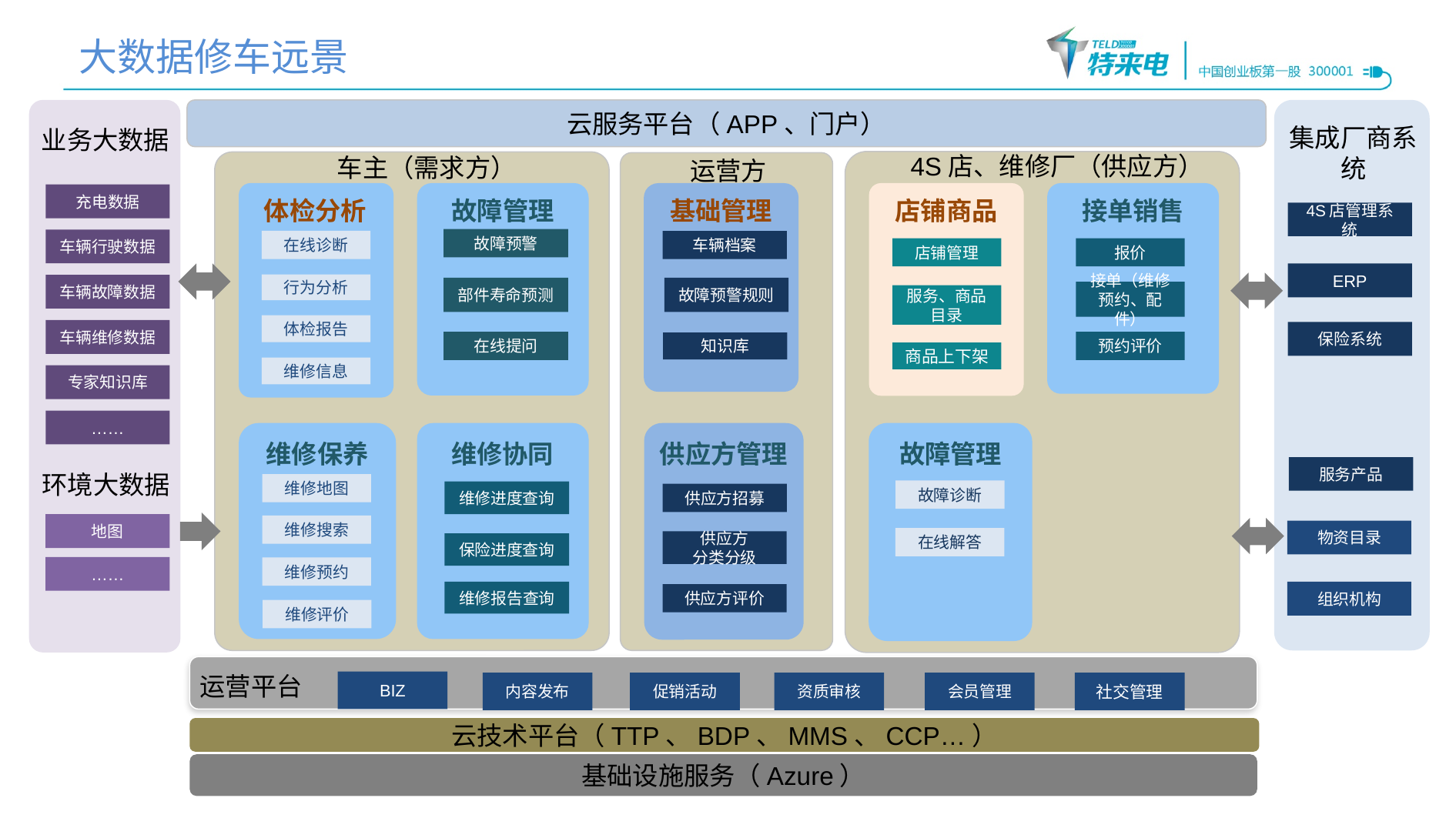

大数据修车远景

云服务平台（APP、门户）

集成厂商系统
业务大数据
4S店、维修厂（供应方）
车主（需求方）
运营方

充电数据
体检分析
故障管理
基础管理
店铺商品
接单销售
4S店管理系统
故障预警
车辆行驶数据
在线诊断
车辆档案
店铺管理
报价

ERP

行为分析
车辆故障数据
故障预警规则
部件寿命预测
接单（维修预约、配件）
服务、商品目录
体检报告
车辆维修数据
保险系统
在线提问
预约评价
知识库
商品上下架
维修信息
专家知识库
……

故障管理
故障诊断
在线解答
维修保养
维修协同
供应方管理
服务产品
环境大数据
维修地图
维修进度查询
供应方招募

地图
维修搜索

物资目录
供应方
分类分级
保险进度查询
……
维修预约
维修报告查询
组织机构
供应方评价
维修评价

运营平台
BIZ
内容发布
促销活动
资质审核
会员管理
社交管理
云技术平台（TTP、BDP、MMS、CCP…）
基础设施服务（Azure）